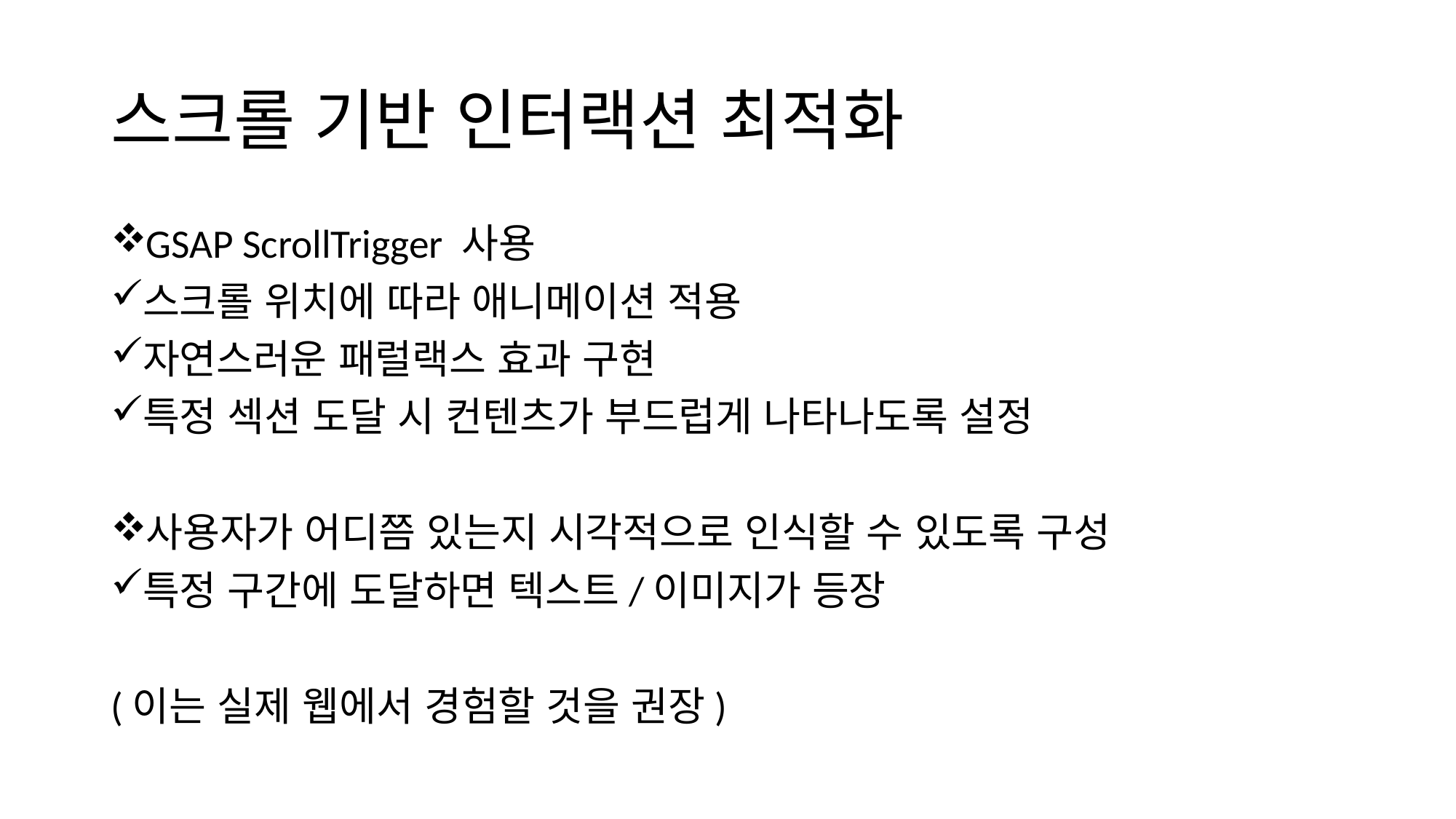

# 스크롤 기반 인터랙션 최적화
GSAP ScrollTrigger 사용
스크롤 위치에 따라 애니메이션 적용
자연스러운 패럴랙스 효과 구현
특정 섹션 도달 시 컨텐츠가 부드럽게 나타나도록 설정

사용자가 어디쯤 있는지 시각적으로 인식할 수 있도록 구성
특정 구간에 도달하면 텍스트/이미지가 등장

(이는 실제 웹에서 경험할 것을 권장)